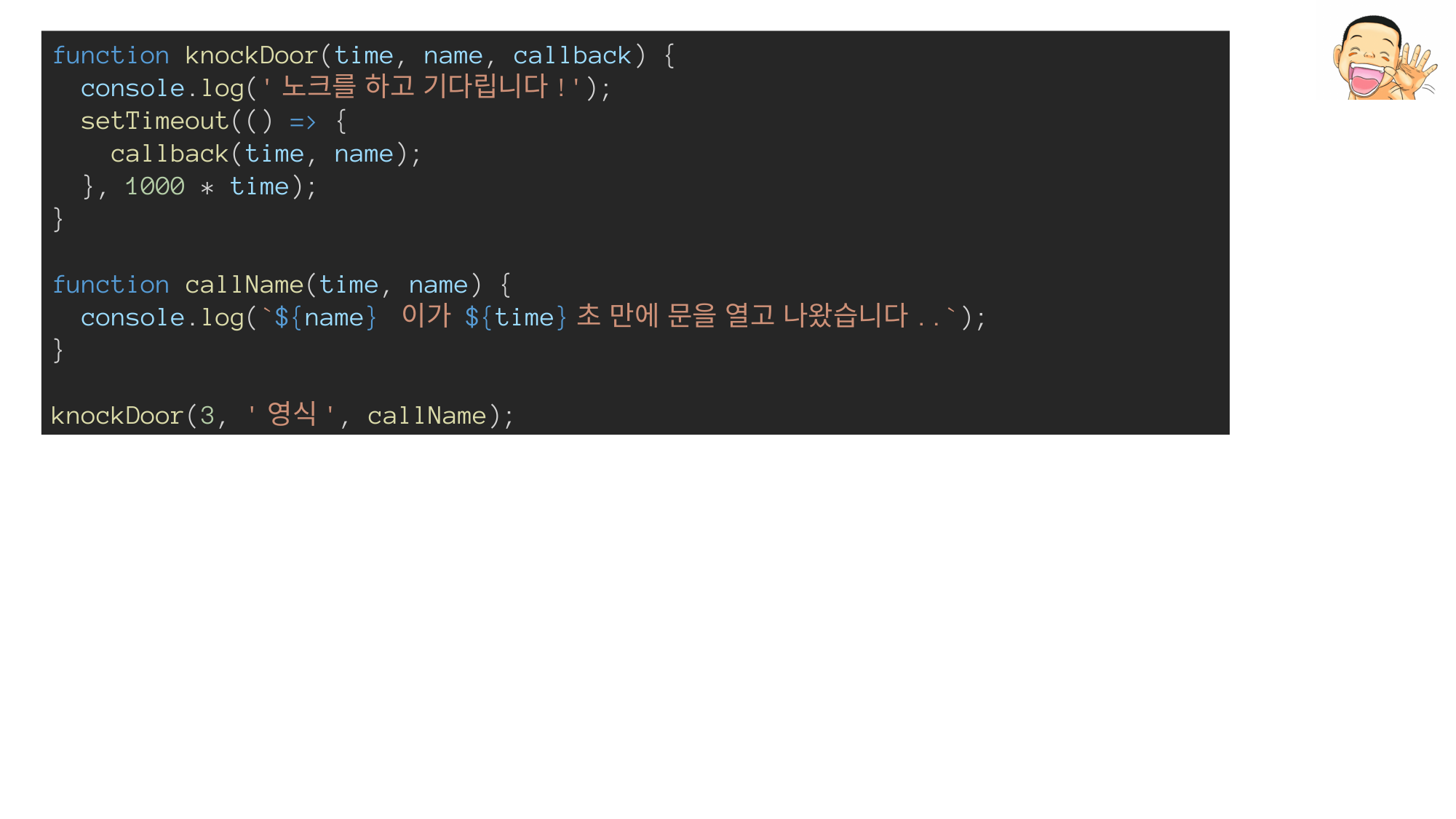

function knockDoor(time, name, callback) {
  console.log('노크를 하고 기다립니다!');
  setTimeout(() => {
    callback(time, name);
  }, 1000 * time);
}
function callName(time, name) {
  console.log(`${name} 이가 ${time}초 만에 문을 열고 나왔습니다..`);
}
knockDoor(3, '영식', callName);